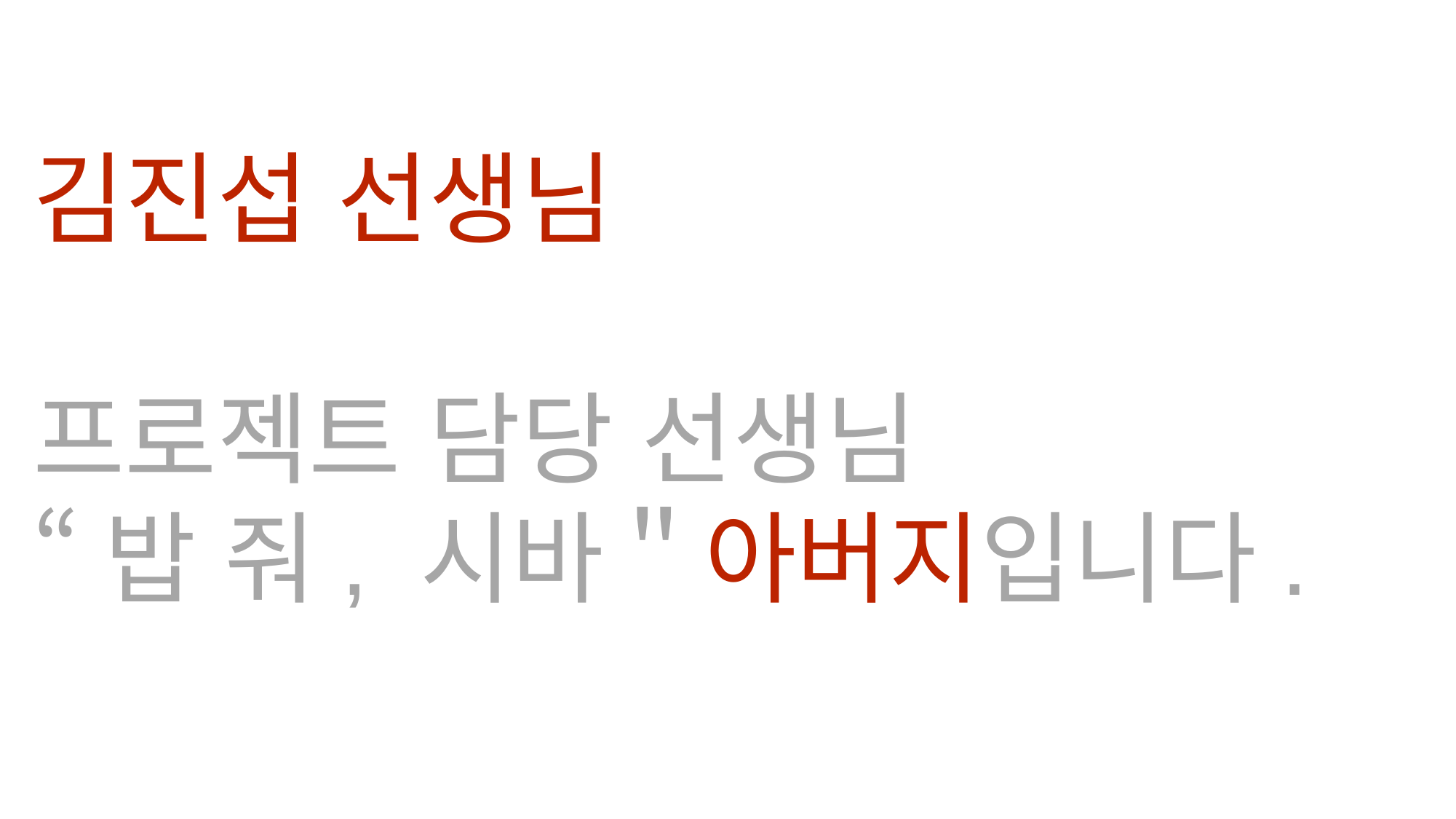

김진섭 선생님
최보람 선생님
채광원 선생님
최윤희 선생님
조아형 선생님
윤상종 선생님
조우현 선생님
이두희 선생님
서버 컨설팅 전문가님
등
등
김진섭 선생님

프로젝트 담당 선생님
“밥 줘, 시바＂아버지입니다.